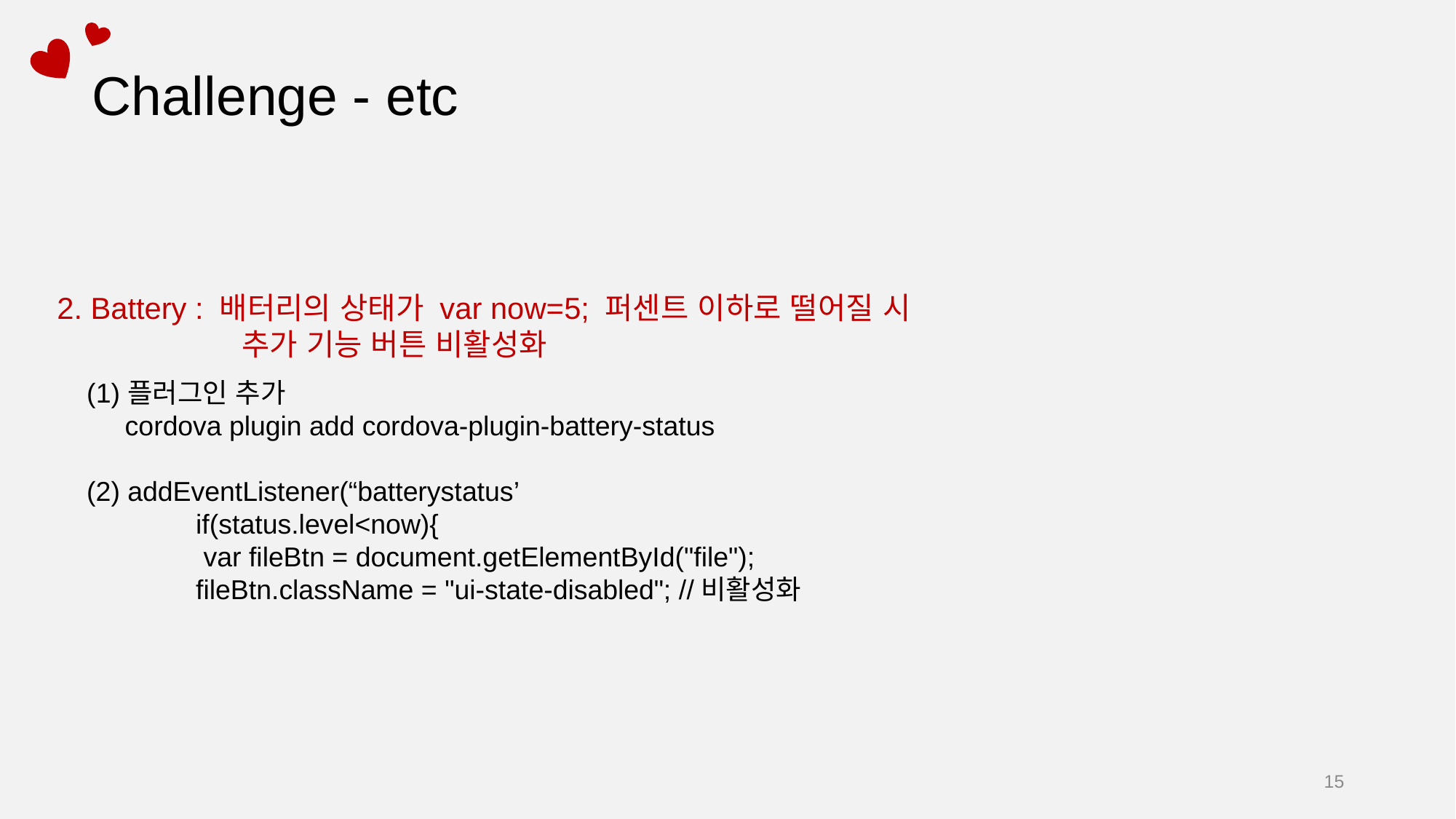

Challenge - etc
2. Battery : 배터리의 상태가 var now=5; 퍼센트 이하로 떨어질 시
	        추가 기능 버튼 비활성화
플러그인 추가
     cordova plugin add cordova-plugin-battery-status

(2) addEventListener(“batterystatus’
	if(status.level<now){
	 var fileBtn = document.getElementById("file");
	fileBtn.className = "ui-state-disabled"; //비활성화
15